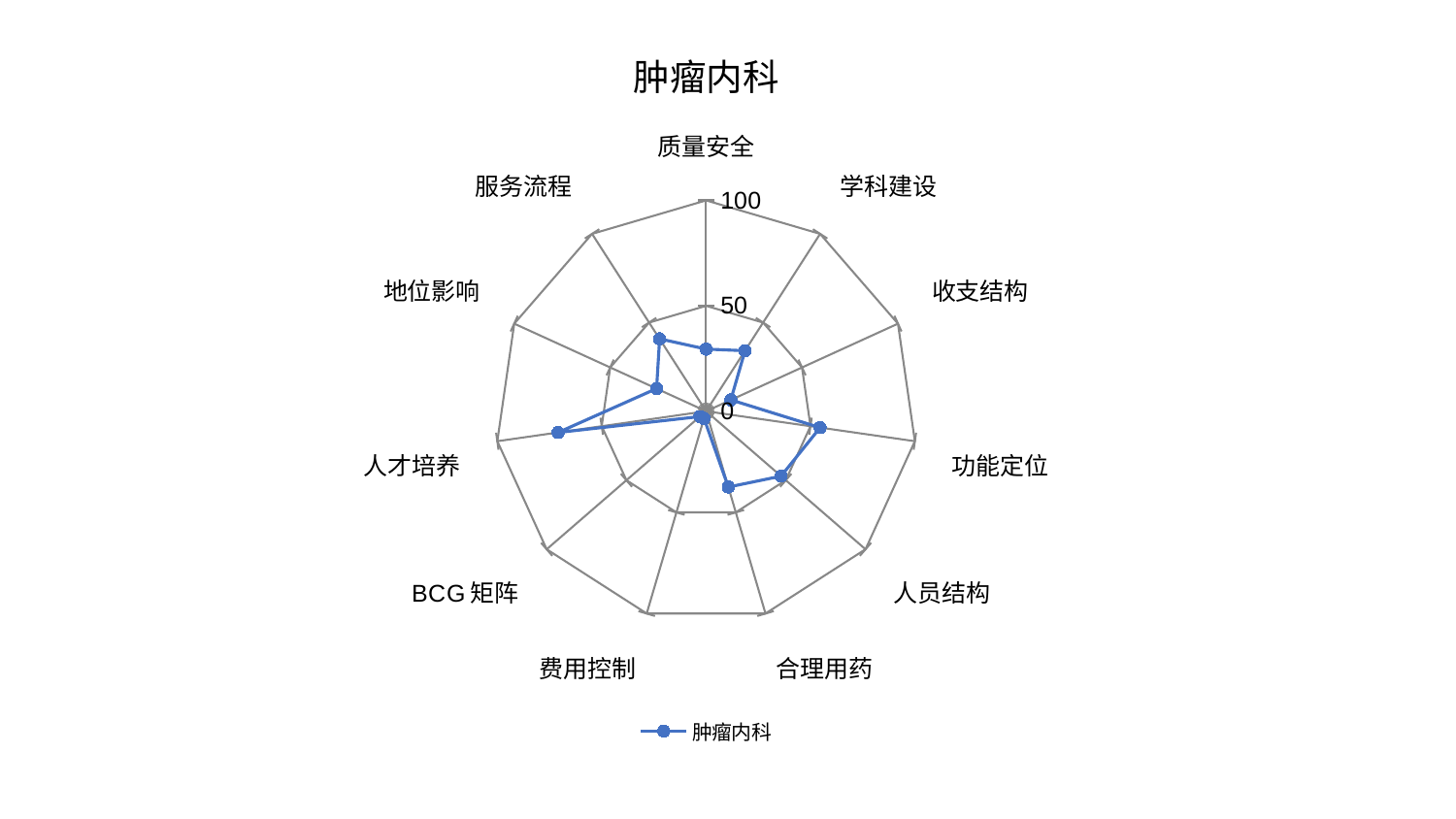

### Chart: 肿瘤内科

| Category | 肿瘤内科 |
|---|---|
| 质量安全 | 29.459536809021706 |
| 学科建设 | 34.139689548632575 |
| 收支结构 | 12.904975272422053 |
| 功能定位 | 54.61066572636064 |
| 人员结构 | 47.01921890194114 |
| 合理用药 | 37.47220306517073 |
| 费用控制 | 3.5543457443104023 |
| BCG矩阵 | 3.8679000416432174 |
| 人才培养 | 70.89754970578394 |
| 地位影响 | 25.8225996268262 |
| 服务流程 | 40.8022045431217 |
149